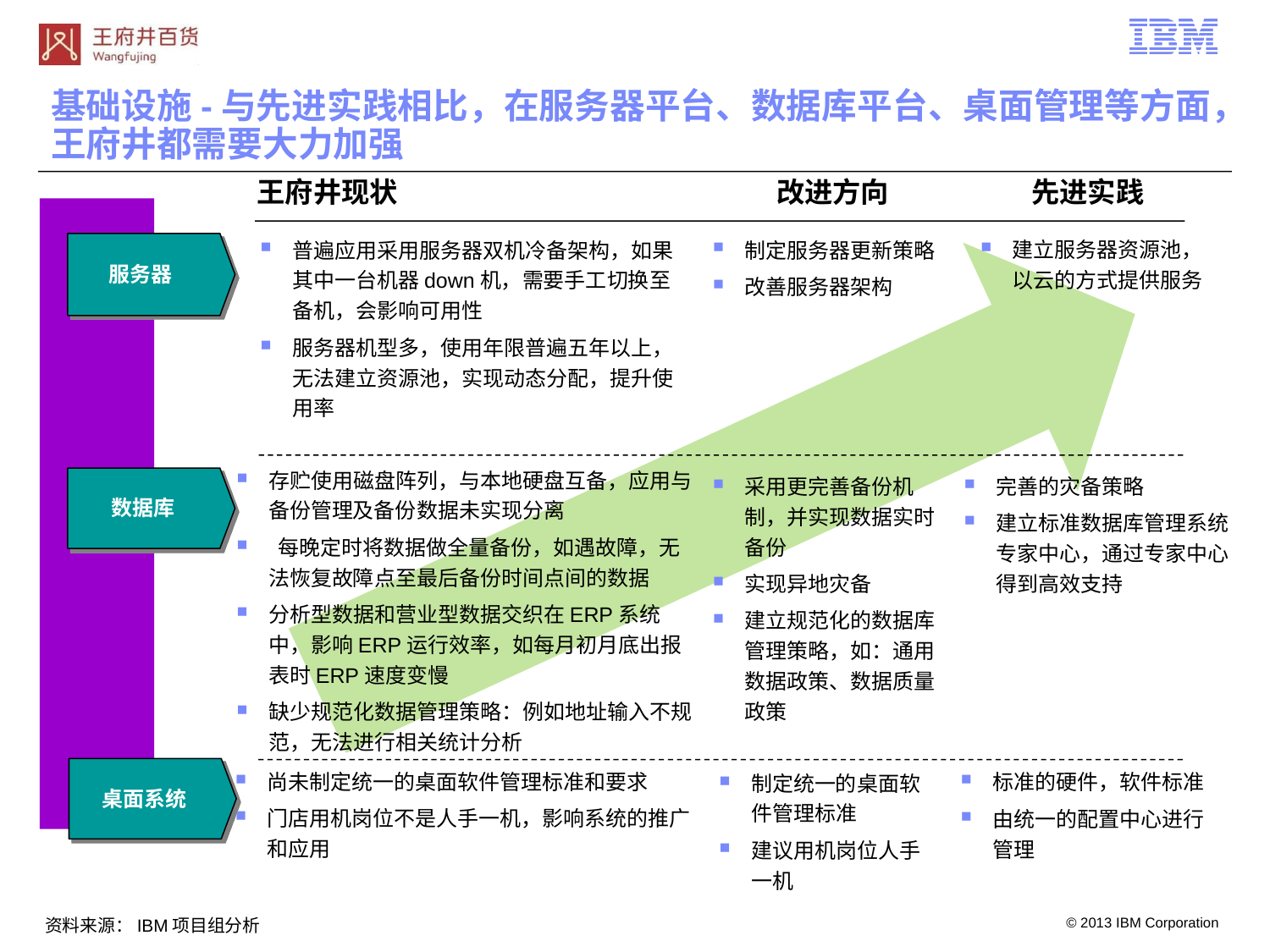

基础设施-与先进实践相比，在服务器平台、数据库平台、桌面管理等方面，王府井都需要大力加强
王府井现状
改进方向
先进实践

普遍应用采用服务器双机冷备架构，如果其中一台机器down机，需要手工切换至备机，会影响可用性
服务器机型多，使用年限普遍五年以上，无法建立资源池，实现动态分配，提升使用率
制定服务器更新策略
改善服务器架构

建立服务器资源池，以云的方式提供服务

服务器

存贮使用磁盘阵列，与本地硬盘互备，应用与备份管理及备份数据未实现分离
 每晚定时将数据做全量备份，如遇故障，无法恢复故障点至最后备份时间点间的数据
分析型数据和营业型数据交织在ERP系统中，影响ERP运行效率，如每月初月底出报表时ERP速度变慢
缺少规范化数据管理策略：例如地址输入不规范，无法进行相关统计分析

数据库
采用更完善备份机制，并实现数据实时备份
实现异地灾备
建立规范化的数据库管理策略，如：通用数据政策、数据质量政策
完善的灾备策略
建立标准数据库管理系统专家中心，通过专家中心得到高效支持

桌面系统

尚未制定统一的桌面软件管理标准和要求
门店用机岗位不是人手一机，影响系统的推广和应用
标准的硬件，软件标准
由统一的配置中心进行管理

制定统一的桌面软件管理标准
建议用机岗位人手一机
115
资料来源：IBM项目组分析